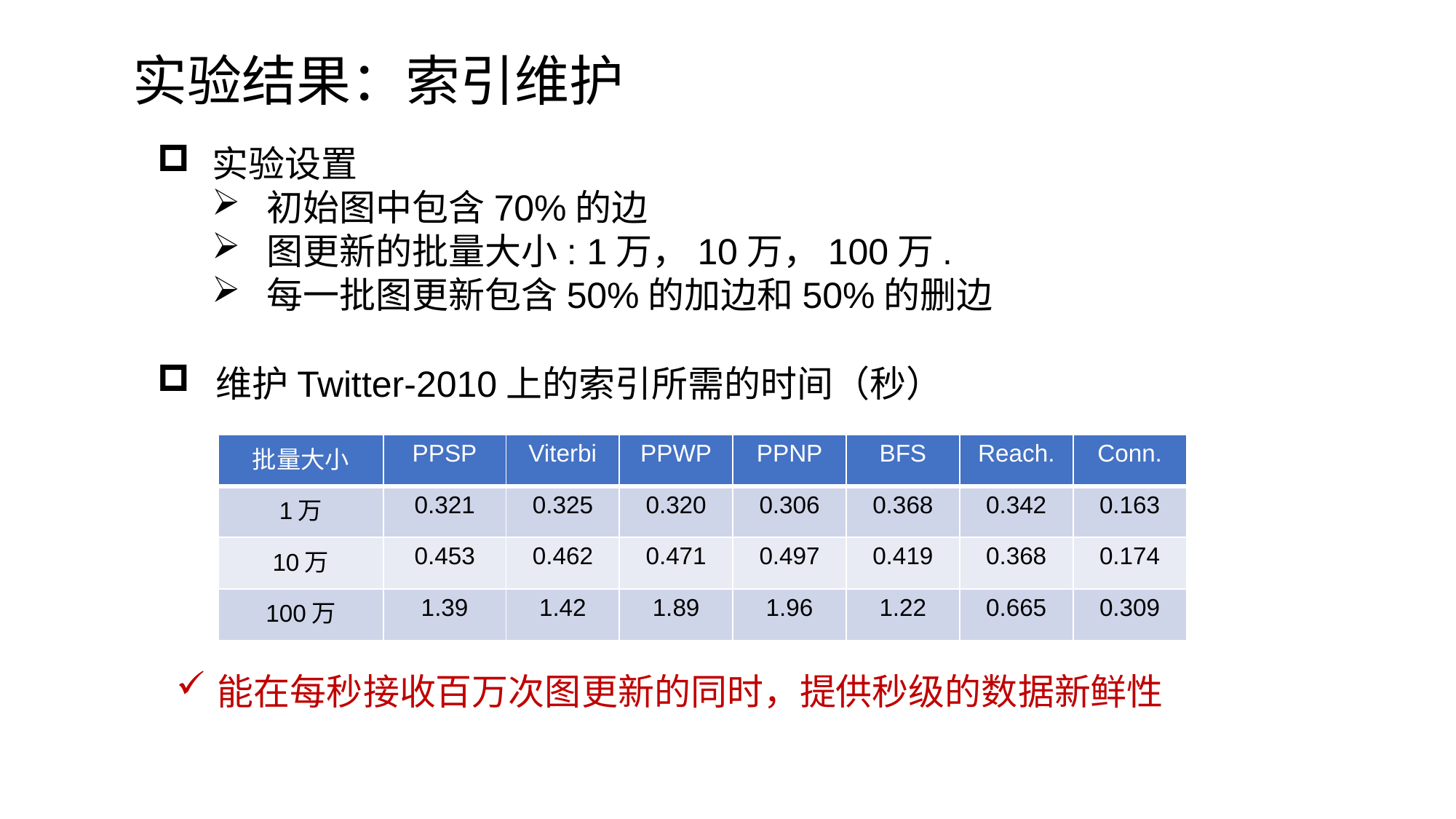

# 实验结果：索引维护
实验设置
初始图中包含70%的边
图更新的批量大小: 1万，10万，100万.
每一批图更新包含50%的加边和50%的删边

 维护Twitter-2010上的索引所需的时间（秒）
| 批量大小 | PPSP | Viterbi | PPWP | PPNP | BFS | Reach. | Conn. |
| --- | --- | --- | --- | --- | --- | --- | --- |
| 1万 | 0.321 | 0.325 | 0.320 | 0.306 | 0.368 | 0.342 | 0.163 |
| 10万 | 0.453 | 0.462 | 0.471 | 0.497 | 0.419 | 0.368 | 0.174 |
| 100万 | 1.39 | 1.42 | 1.89 | 1.96 | 1.22 | 0.665 | 0.309 |
能在每秒接收百万次图更新的同时，提供秒级的数据新鲜性